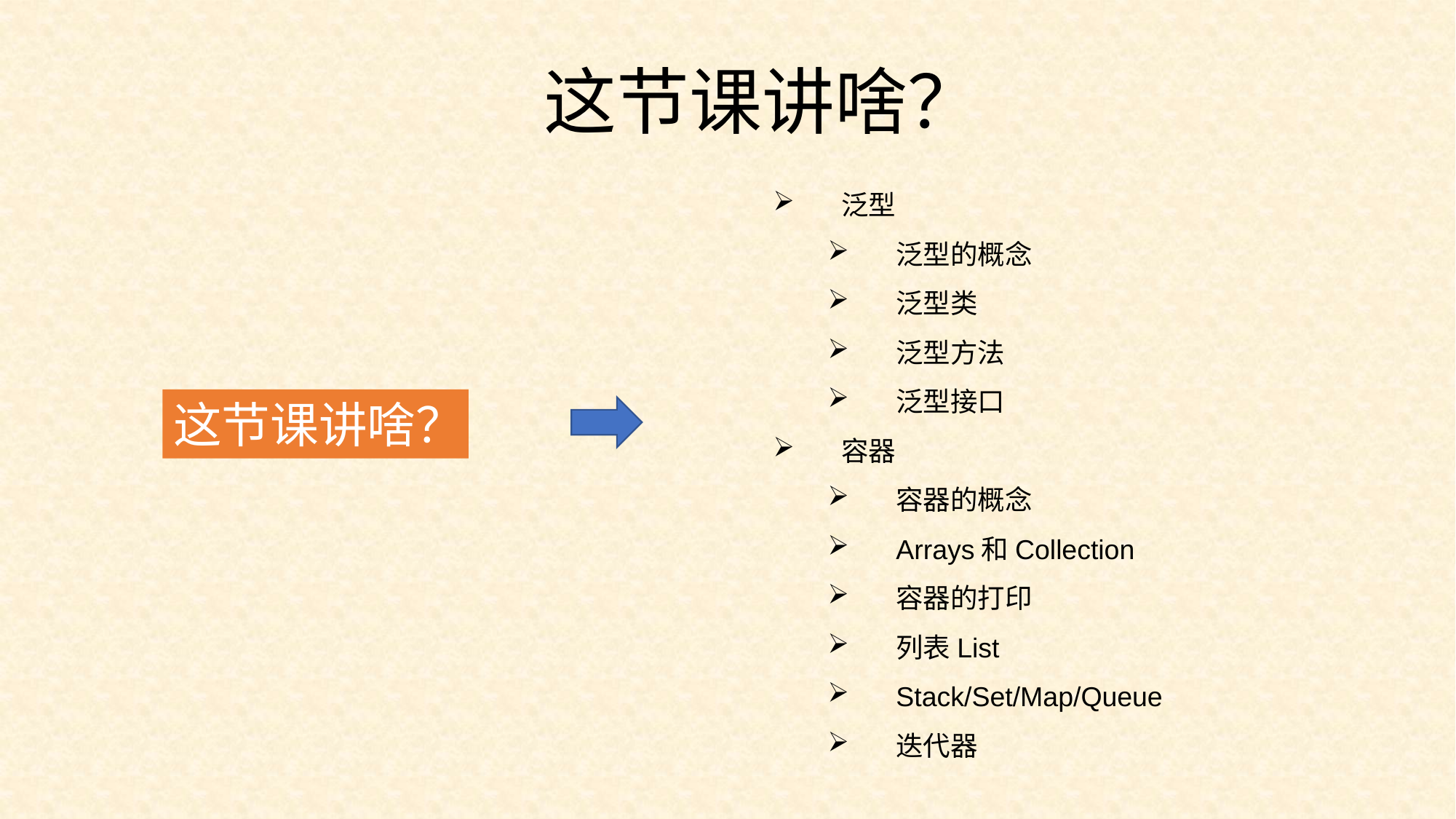

这节课讲啥？

泛型
泛型的概念
泛型类
泛型方法
泛型接口
容器
容器的概念
Arrays和Collection
容器的打印
列表List
Stack/Set/Map/Queue
迭代器
这节课讲啥？